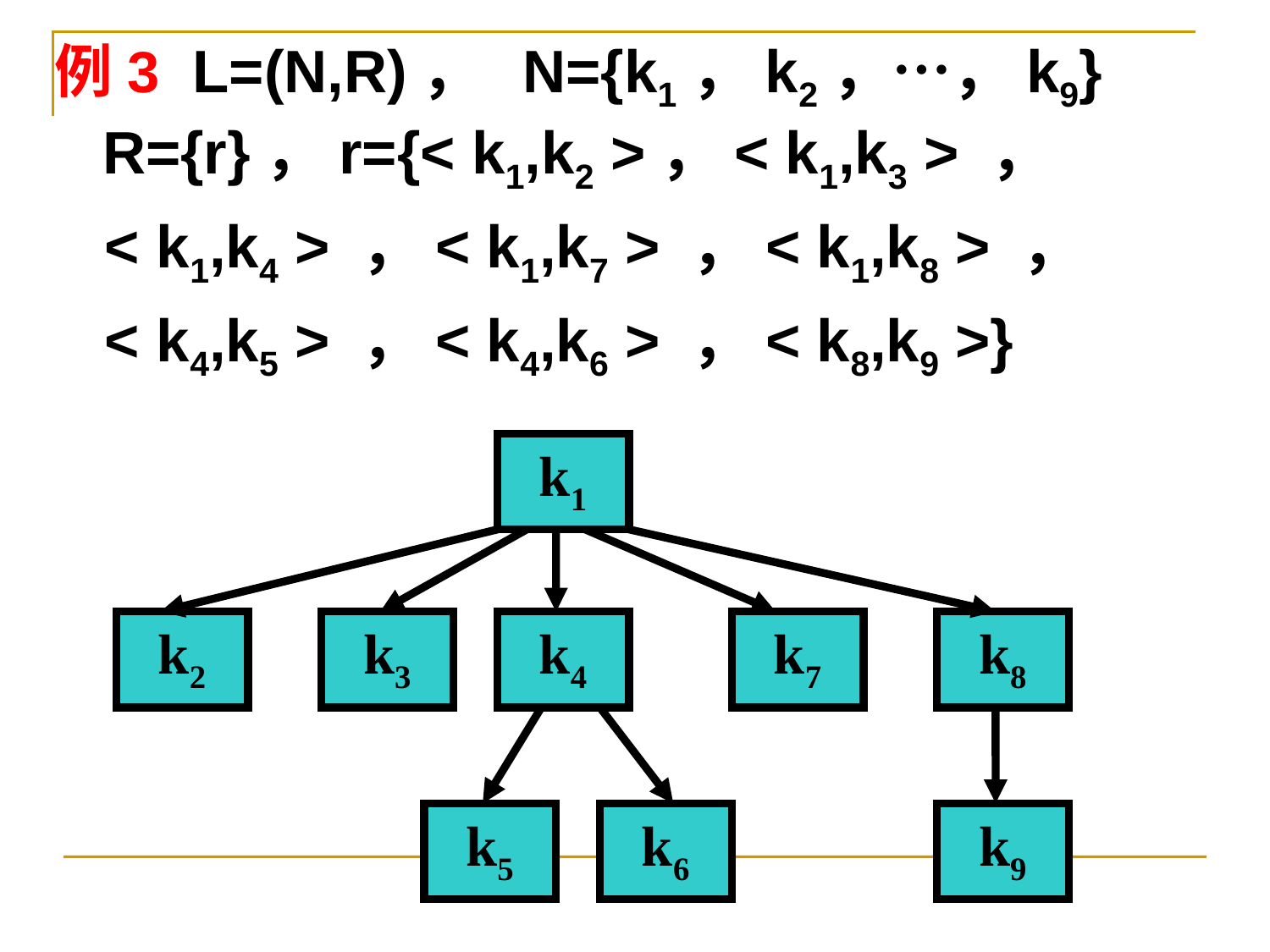

例3  L=(N,R)，  N={k1，k2，…，k9}  R={r}，r={< k1,k2 >，< k1,k3 > ，
   < k1,k4 > ，< k1,k7 > ，< k1,k8 > ，
   < k4,k5 > ，< k4,k6 > ，< k8,k9 >}

k1

k2

k3

k4

k7

k8

k5

k6

k9